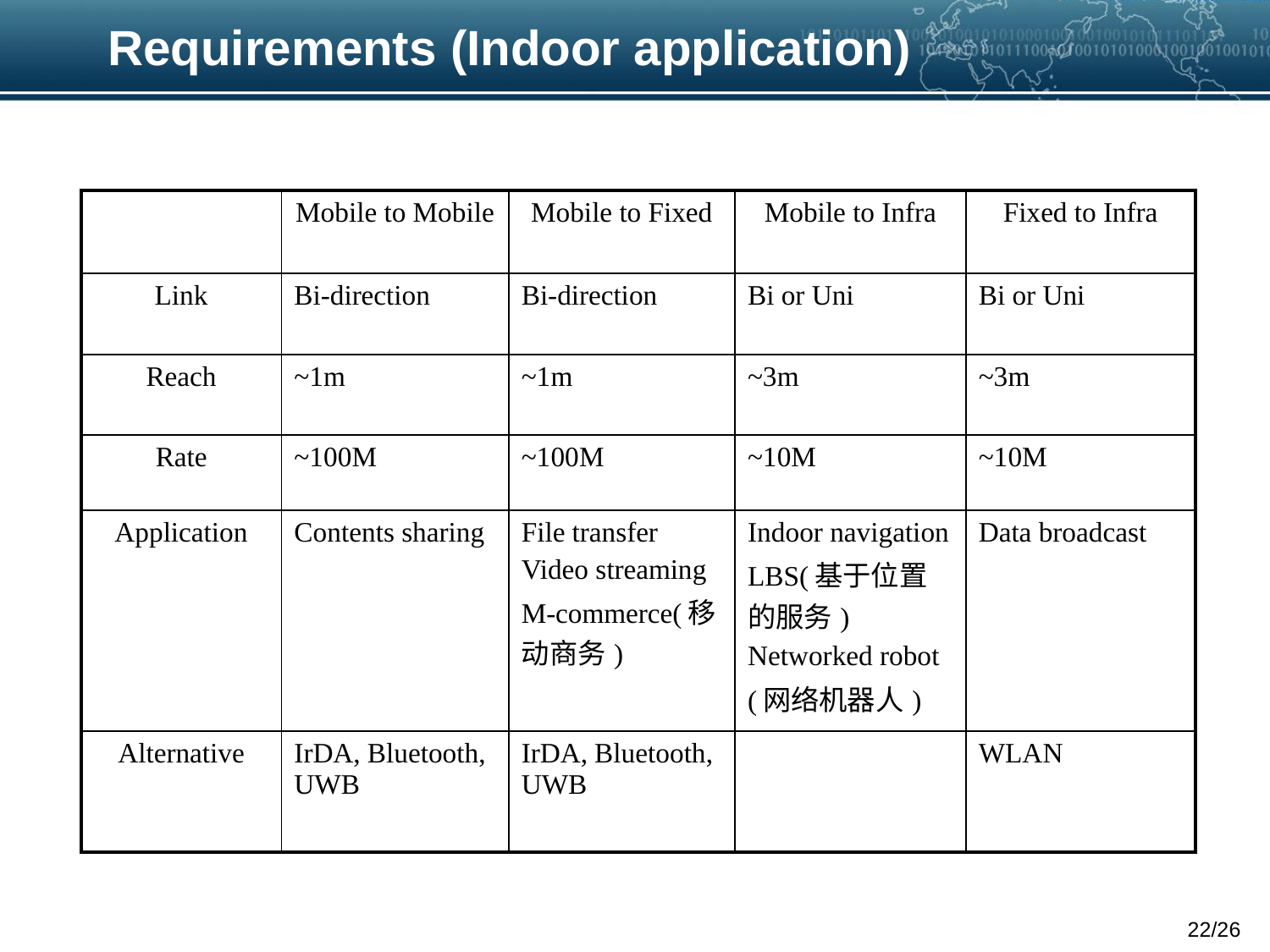

# Requirements (Indoor application)
|  | Mobile to Mobile | Mobile to Fixed | Mobile to Infra | Fixed to Infra |
| --- | --- | --- | --- | --- |
| Link | Bi-direction | Bi-direction | Bi or Uni | Bi or Uni |
| Reach | ~1m | ~1m | ~3m | ~3m |
| Rate | ~100M | ~100M | ~10M | ~10M |
| Application | Contents sharing | File transfer Video streaming M-commerce(移动商务) | Indoor navigation LBS(基于位置的服务) Networked robot (网络机器人) | Data broadcast |
| Alternative | IrDA, Bluetooth, UWB | IrDA, Bluetooth, UWB |  | WLAN |